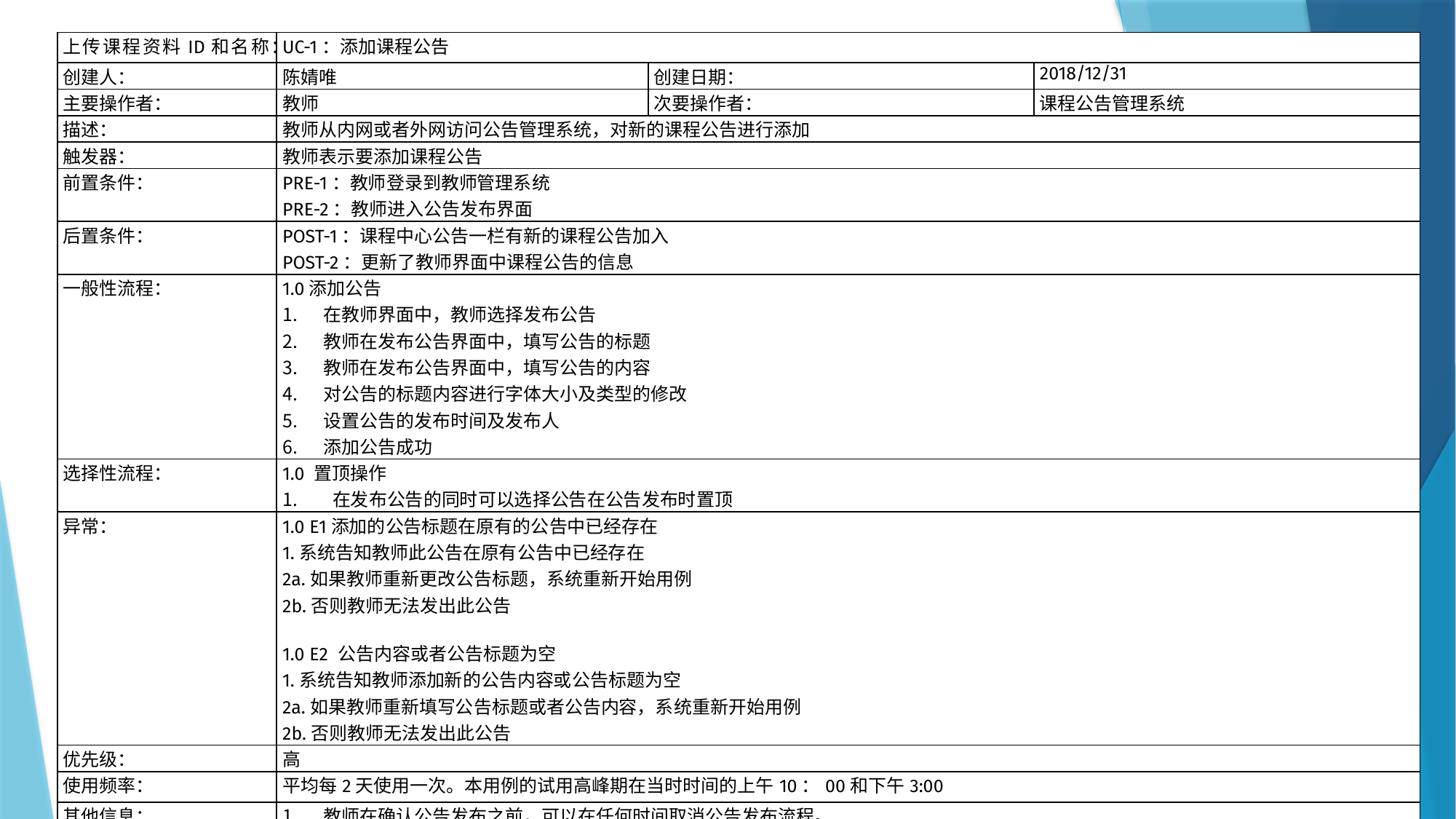

| 上传课程资料ID和名称： | UC-1：添加课程公告 |  |  |
| --- | --- | --- | --- |
| 创建人： | 陈婧唯 | 创建日期： | 2018/12/31 |
| 主要操作者： | 教师 | 次要操作者： | 课程公告管理系统 |
| 描述： | 教师从内网或者外网访问公告管理系统，对新的课程公告进行添加 |  |  |
| 触发器： | 教师表示要添加课程公告 |  |  |
| 前置条件： | PRE-1：教师登录到教师管理系统 PRE-2：教师进入公告发布界面 |  |  |
| 后置条件： | POST-1：课程中心公告一栏有新的课程公告加入 POST-2：更新了教师界面中课程公告的信息 |  |  |
| 一般性流程： | 1.0添加公告 在教师界面中，教师选择发布公告 教师在发布公告界面中，填写公告的标题 教师在发布公告界面中，填写公告的内容 对公告的标题内容进行字体大小及类型的修改 设置公告的发布时间及发布人 添加公告成功 |  |  |
| 选择性流程： | 1.0 置顶操作 在发布公告的同时可以选择公告在公告发布时置顶 |  |  |
| 异常： | 1.0 E1添加的公告标题在原有的公告中已经存在 1.系统告知教师此公告在原有公告中已经存在 2a.如果教师重新更改公告标题，系统重新开始用例 2b.否则教师无法发出此公告   1.0 E2 公告内容或者公告标题为空 1.系统告知教师添加新的公告内容或公告标题为空 2a.如果教师重新填写公告标题或者公告内容，系统重新开始用例 2b.否则教师无法发出此公告 |  |  |
| 优先级： | 高 |  |  |
| 使用频率： | 平均每2天使用一次。本用例的试用高峰期在当时时间的上午10：00和下午3:00 |  |  |
| 其他信息： | 教师在确认公告发布之前，可以在任何时间取消公告发布流程。 教师可以查看所有的公告信息 |  |  |